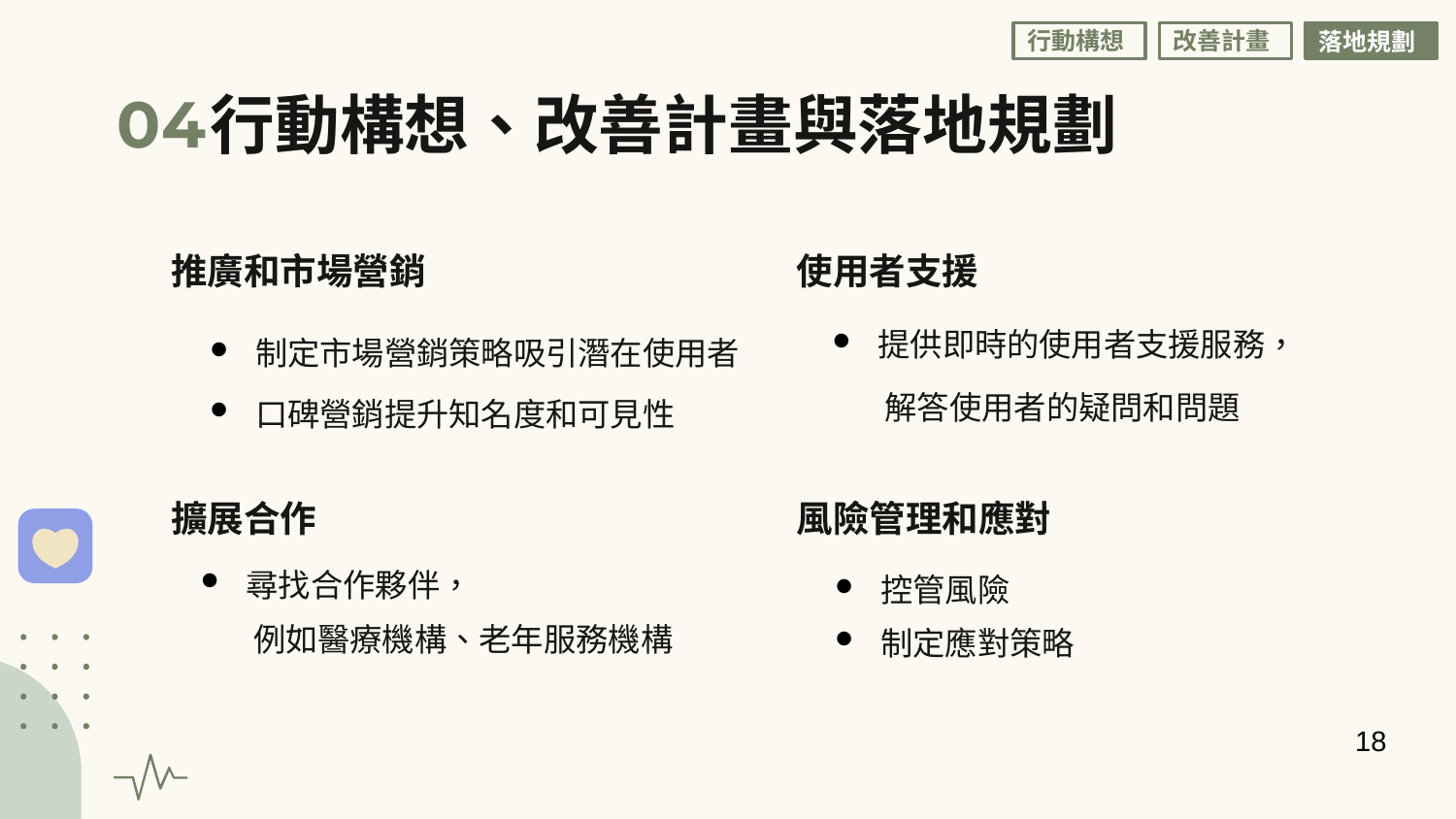

行動構想
改善計畫
落地規劃
行動構想、改善計畫與落地規劃
04
推廣和市場營銷
使用者支援
制定市場營銷策略吸引潛在使用者
口碑營銷提升知名度和可見性
提供即時的使用者支援服務，
     解答使用者的疑問和問題
擴展合作
風險管理和應對
控管風險
制定應對策略
尋找合作夥伴，
     例如醫療機構、老年服務機構
18